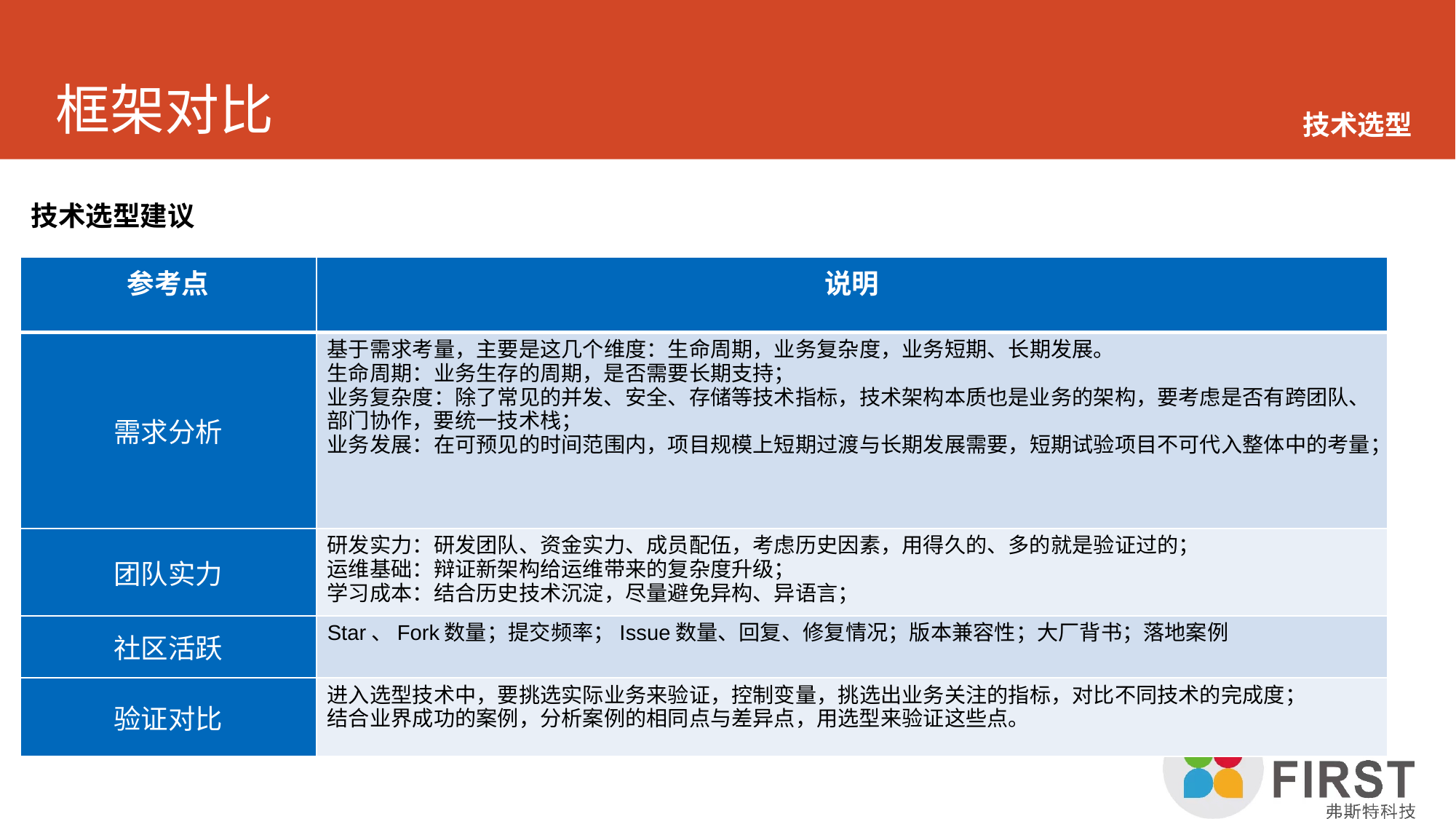

# 框架对比
技术选型
技术选型建议
| 参考点 | 说明 |
| --- | --- |
| 需求分析 | 基于需求考量，主要是这几个维度：生命周期，业务复杂度，业务短期、长期发展。 生命周期：业务生存的周期，是否需要长期支持； 业务复杂度：除了常见的并发、安全、存储等技术指标，技术架构本质也是业务的架构，要考虑是否有跨团队、部门协作，要统一技术栈； 业务发展：在可预见的时间范围内，项目规模上短期过渡与长期发展需要，短期试验项目不可代入整体中的考量； |
| 团队实力 | 研发实力：研发团队、资金实力、成员配伍，考虑历史因素，用得久的、多的就是验证过的； 运维基础：辩证新架构给运维带来的复杂度升级； 学习成本：结合历史技术沉淀，尽量避免异构、异语言； |
| 社区活跃 | Star、Fork数量；提交频率；Issue数量、回复、修复情况；版本兼容性；大厂背书；落地案例 |
| 验证对比 | 进入选型技术中，要挑选实际业务来验证，控制变量，挑选出业务关注的指标，对比不同技术的完成度； 结合业界成功的案例，分析案例的相同点与差异点，用选型来验证这些点。 |